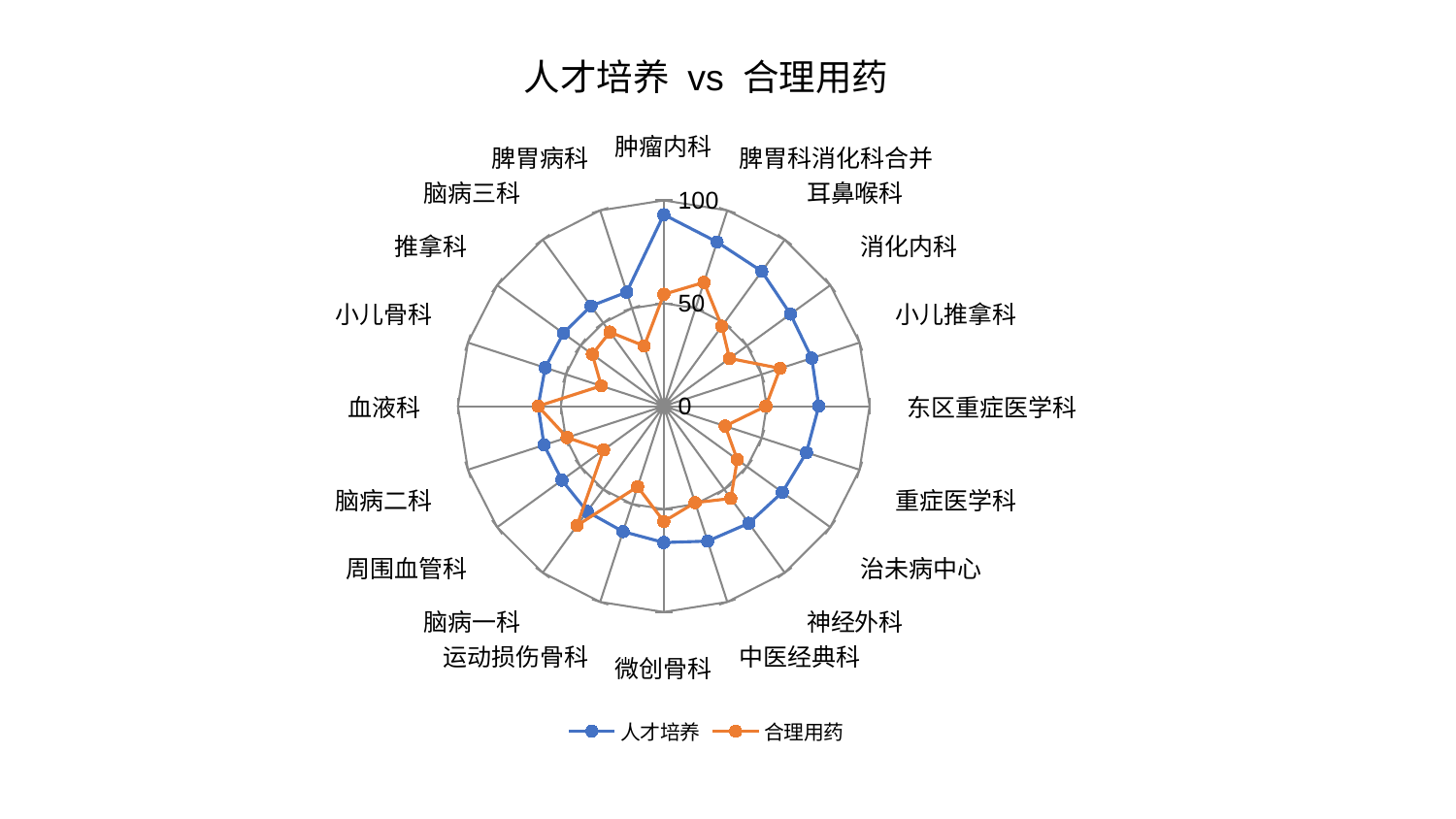

### Chart: 人才培养 vs 合理用药

| Category | 人才培养 | 合理用药 |
|---|---|---|
| 肿瘤内科 | 93.07782275457377 | 54.37712433625622 |
| 脾胃科消化科合并 | 83.87676593507022 | 63.24208763827139 |
| 耳鼻喉科 | 81.01839521322778 | 48.01907149556287 |
| 消化内科 | 76.10134055131441 | 39.517452458369064 |
| 小儿推拿科 | 75.59288525557325 | 59.461087102179874 |
| 东区重症医学科 | 75.33376854822393 | 49.6143160988419 |
| 重症医学科 | 72.89781733921363 | 31.3512746679473 |
| 治未病中心 | 71.18967316327901 | 44.155243838329035 |
| 神经外科 | 70.30854193269185 | 55.438058285373415 |
| 中医经典科 | 68.93692193762013 | 49.27537704233084 |
| 微创骨科 | 66.25142892902328 | 56.03891830700941 |
| 运动损伤骨科 | 64.07085787981741 | 41.13316181540863 |
| 脑病一科 | 63.293065494627875 | 71.6639024736335 |
| 周围血管科 | 61.15304538319427 | 36.10786003638199 |
| 脑病二科 | 61.13515469528884 | 49.37859257962012 |
| 血液科 | 61.01714459191894 | 61.06929683474816 |
| 小儿骨科 | 60.53625877416047 | 31.892292502956742 |
| 推拿科 | 60.276265141286665 | 42.88120821703246 |
| 脑病三科 | 60.18250367871468 | 44.521836112285314 |
| 脾胃病科 | 58.255093468602404 | 30.778545199318458 |
90